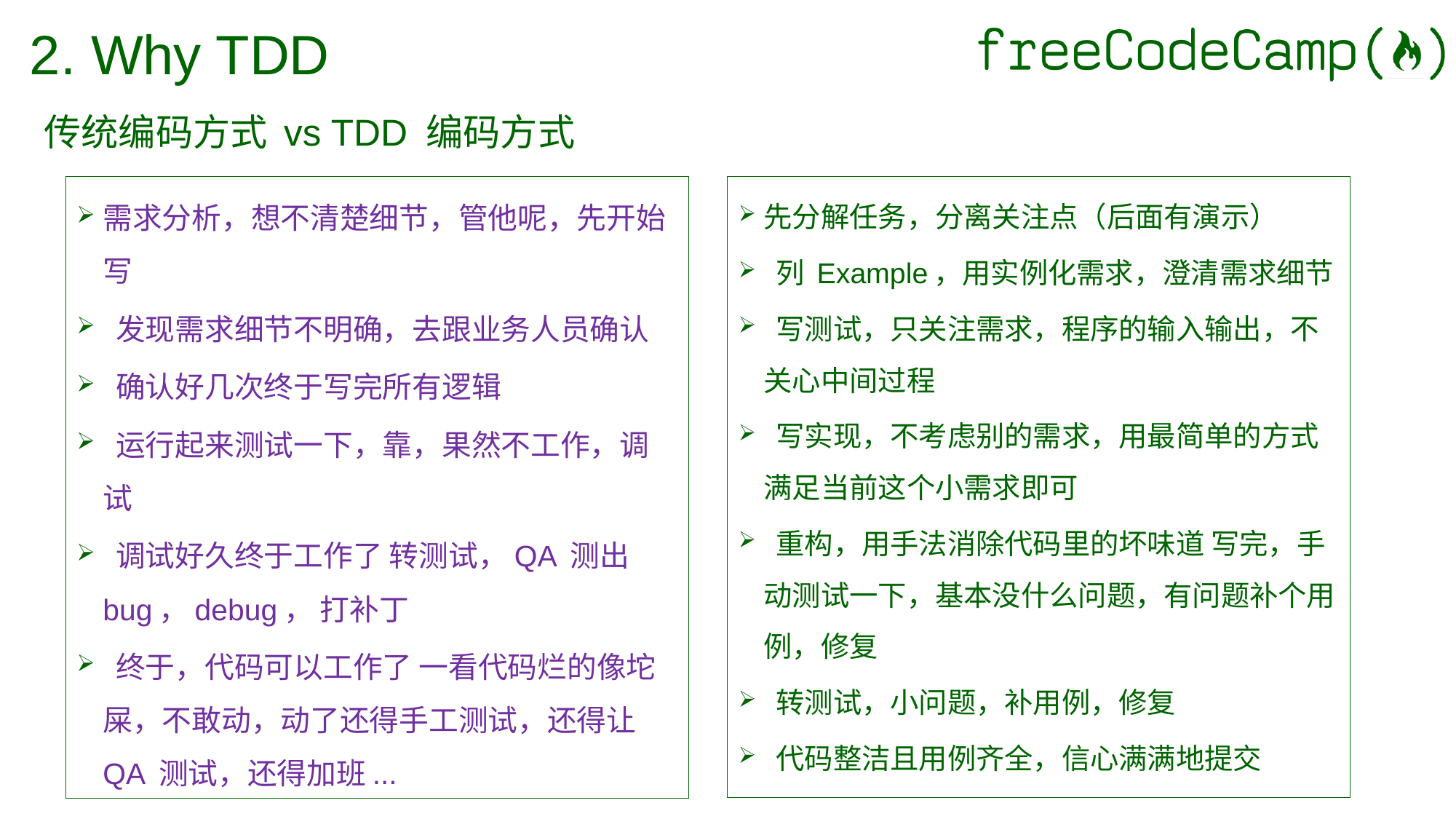

# 2. Why TDD
传统编码方式 vs TDD 编码方式
需求分析，想不清楚细节，管他呢，先开始写
 发现需求细节不明确，去跟业务人员确认
 确认好几次终于写完所有逻辑
 运行起来测试一下，靠，果然不工作，调试
 调试好久终于工作了 转测试，QA 测出 bug，debug， 打补丁
 终于，代码可以工作了 一看代码烂的像坨屎，不敢动，动了还得手工测试，还得让 QA 测试，还得加班...

先分解任务，分离关注点（后面有演示）
 列 Example，用实例化需求，澄清需求细节
 写测试，只关注需求，程序的输入输出，不关心中间过程
 写实现，不考虑别的需求，用最简单的方式满足当前这个小需求即可
 重构，用手法消除代码里的坏味道 写完，手动测试一下，基本没什么问题，有问题补个用例，修复
 转测试，小问题，补用例，修复
 代码整洁且用例齐全，信心满满地提交